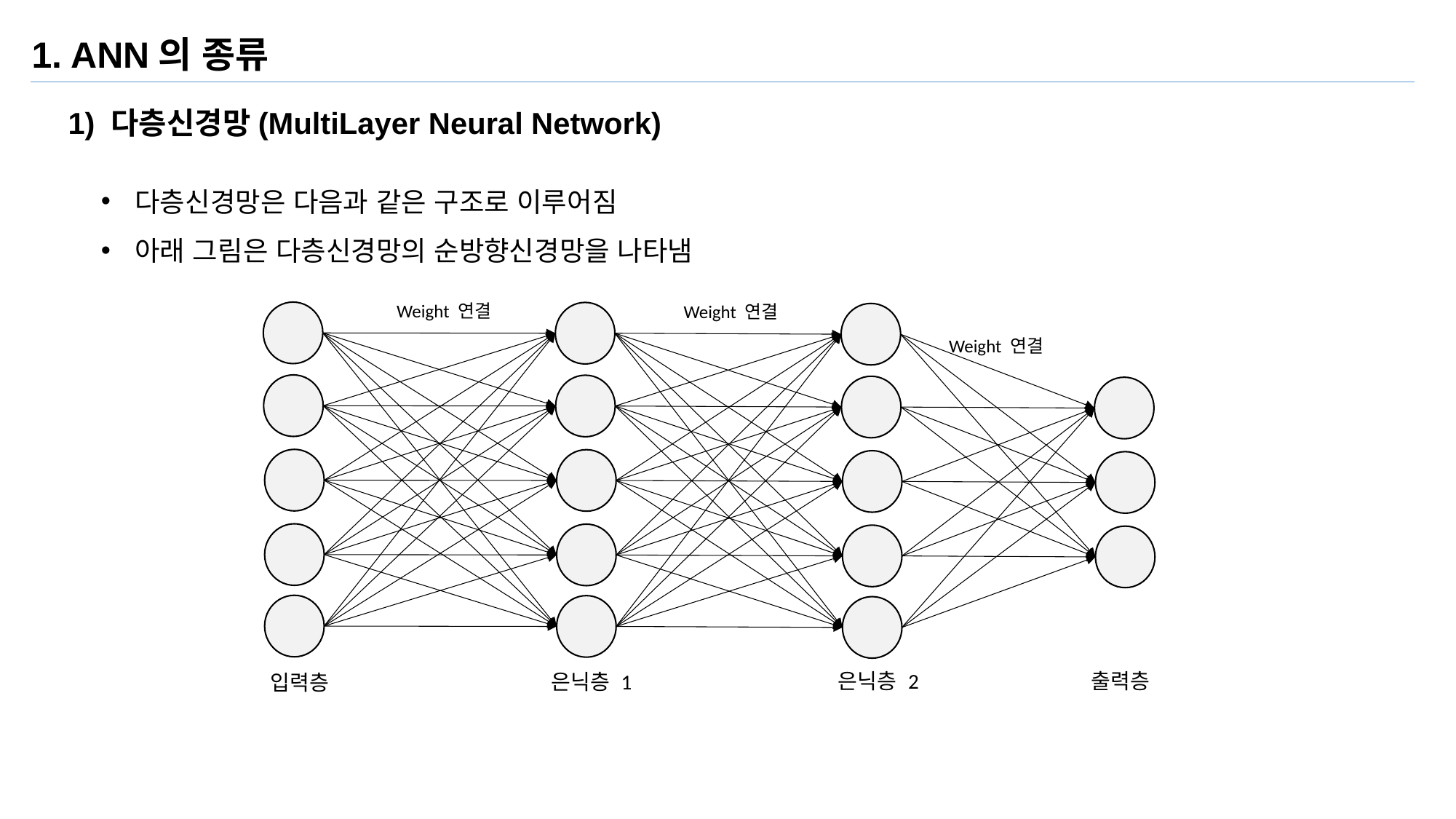

1. ANN의 종류
1) 다층신경망(MultiLayer Neural Network)
다층신경망은 다음과 같은 구조로 이루어짐
아래 그림은 다층신경망의 순방향신경망을 나타냄
Weight 연결
Weight 연결

Weight 연결

은닉층 2
출력층
은닉층 1
입력층